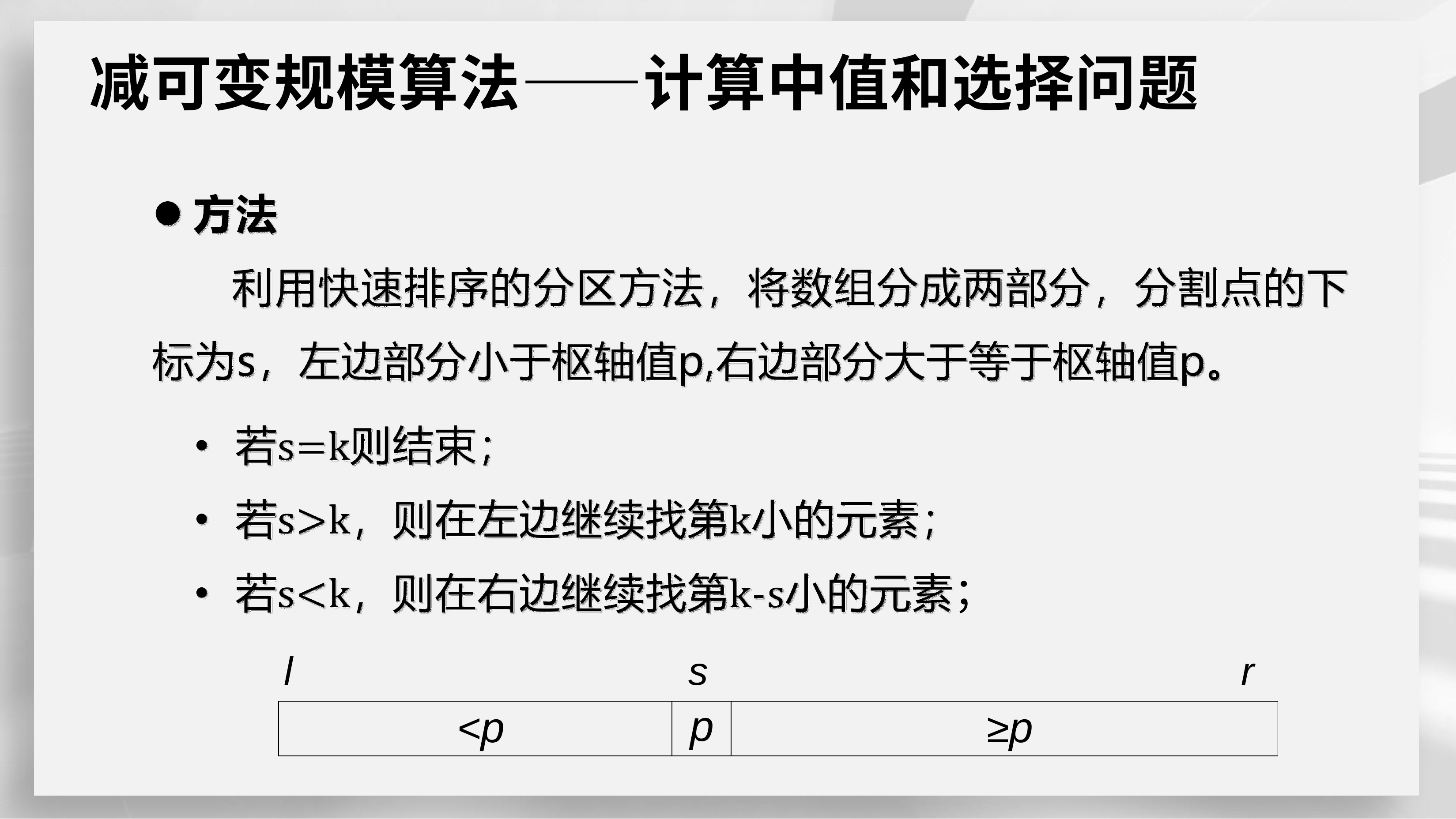

# 减可变规模算法——计算中值和选择问题

；

l
s
r
| <p | p | ≥p |
| --- | --- | --- |